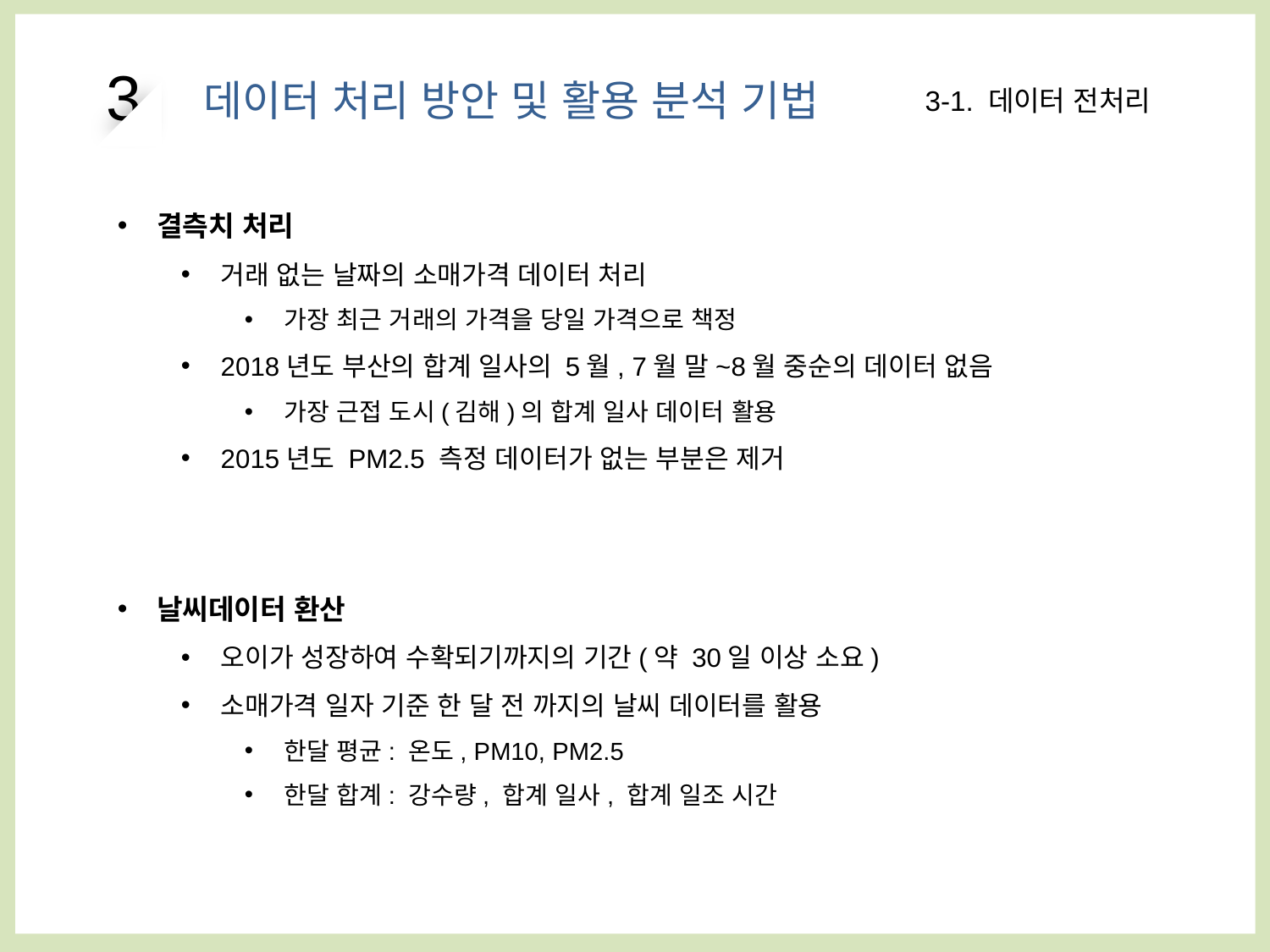

3

데이터 처리 방안 및 활용 분석 기법
3-1. 데이터 전처리
결측치 처리
거래 없는 날짜의 소매가격 데이터 처리
가장 최근 거래의 가격을 당일 가격으로 책정
2018년도 부산의 합계 일사의 5월, 7월 말~8월 중순의 데이터 없음
가장 근접 도시(김해)의 합계 일사 데이터 활용
2015년도 PM2.5 측정 데이터가 없는 부분은 제거

날씨데이터 환산
오이가 성장하여 수확되기까지의 기간(약 30일 이상 소요)
소매가격 일자 기준 한 달 전 까지의 날씨 데이터를 활용
한달 평균: 온도, PM10, PM2.5
한달 합계: 강수량, 합계 일사, 합계 일조 시간